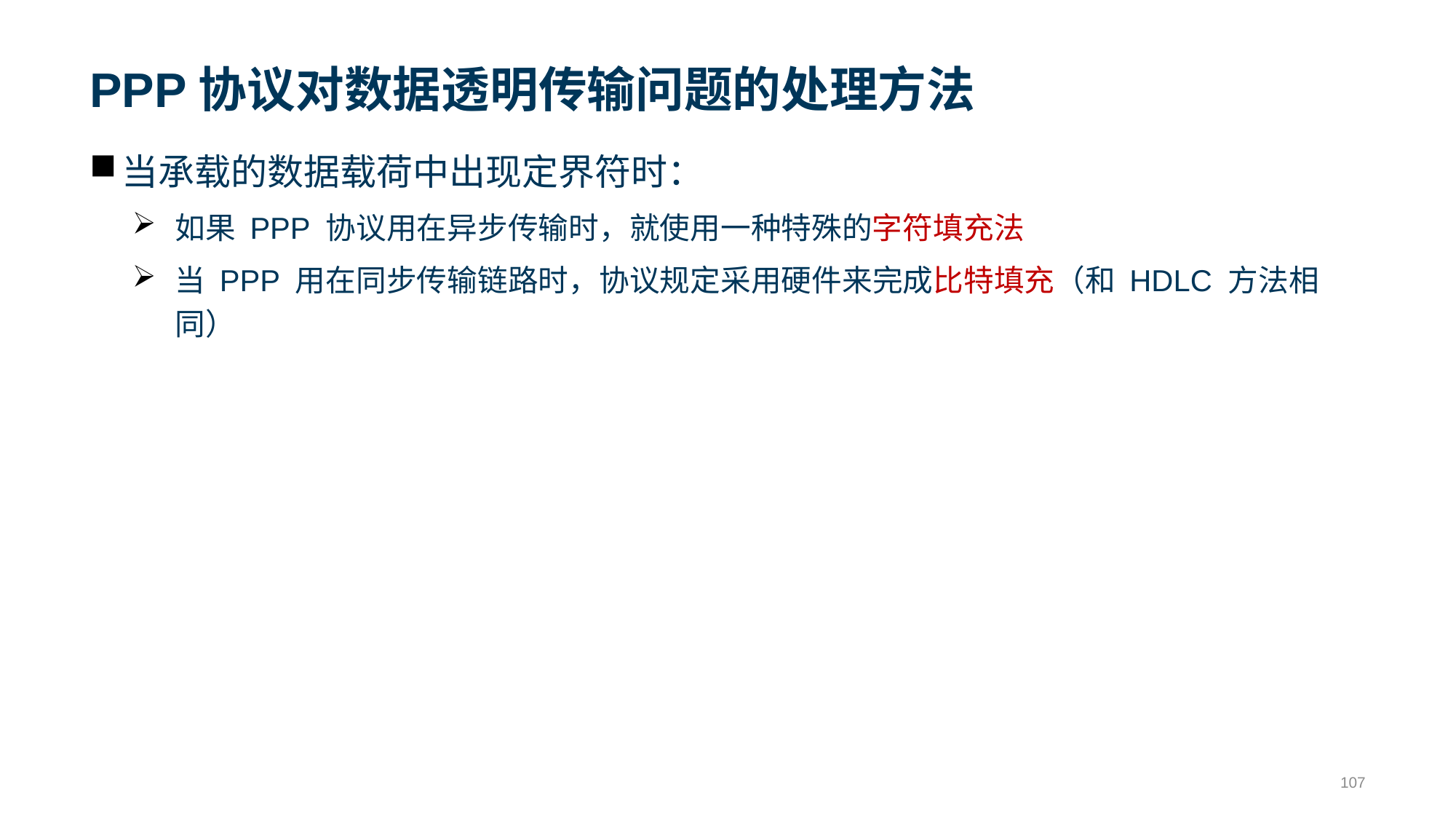

# PPP协议对数据透明传输问题的处理方法
当承载的数据载荷中出现定界符时：
如果 PPP 协议用在异步传输时，就使用一种特殊的字符填充法
当 PPP 用在同步传输链路时，协议规定采用硬件来完成比特填充（和 HDLC 方法相同）

107